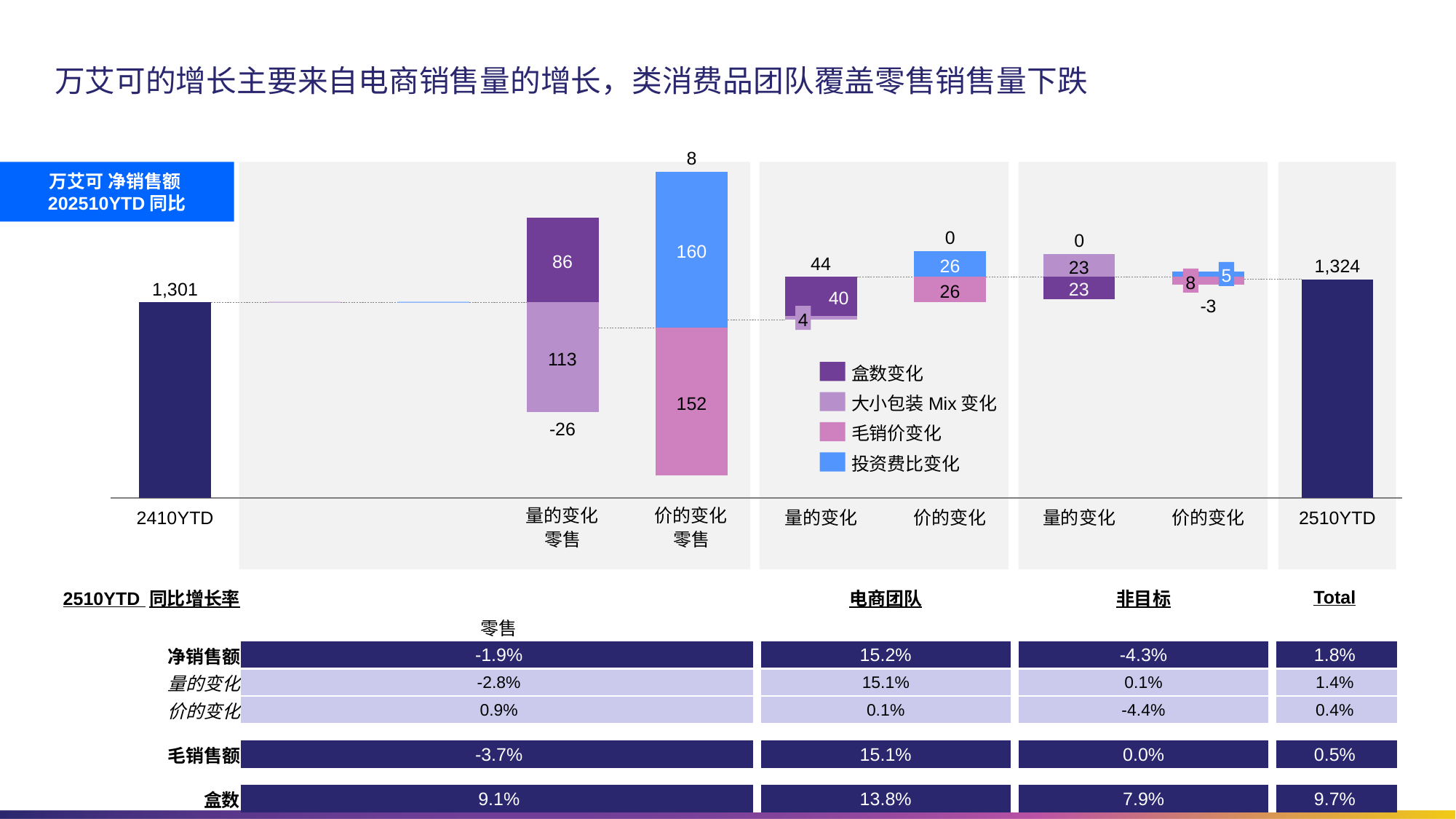

# 万艾可的增长主要来自电商销售量的增长，类消费品团队覆盖零售销售量下跌
8

### Chart

| Category |  |  |  |
|---|---|---|---|

万艾可 净销售额202510YTD同比
0
0
160
86
44
26
1,324
23
5
8
1,301
23
26
40
-3

4
113
盒数变化

152
大小包装Mix变化

-26
毛销价变化

投资费比变化

2410YTD
量的变化
医院
价的变化
医院
量的变化
零售
价的变化
零售
量的变化
价的变化
量的变化
价的变化
2510YTD
| 2510YTD 同比增长率 |  | 电商团队 | 非目标 | Total |
| --- | --- | --- | --- | --- |
|  | 零售 |  |  |  |
| 净销售额 | -1.9% | 15.2% | -4.3% | 1.8% |
| 量的变化 | -2.8% | 15.1% | 0.1% | 1.4% |
| 价的变化 | 0.9% | 0.1% | -4.4% | 0.4% |
|  |  |  |  |  |
| 毛销售额 | -3.7% | 15.1% | 0.0% | 0.5% |
|  |  |  |  |  |
| 盒数 | 9.1% | 13.8% | 7.9% | 9.7% |